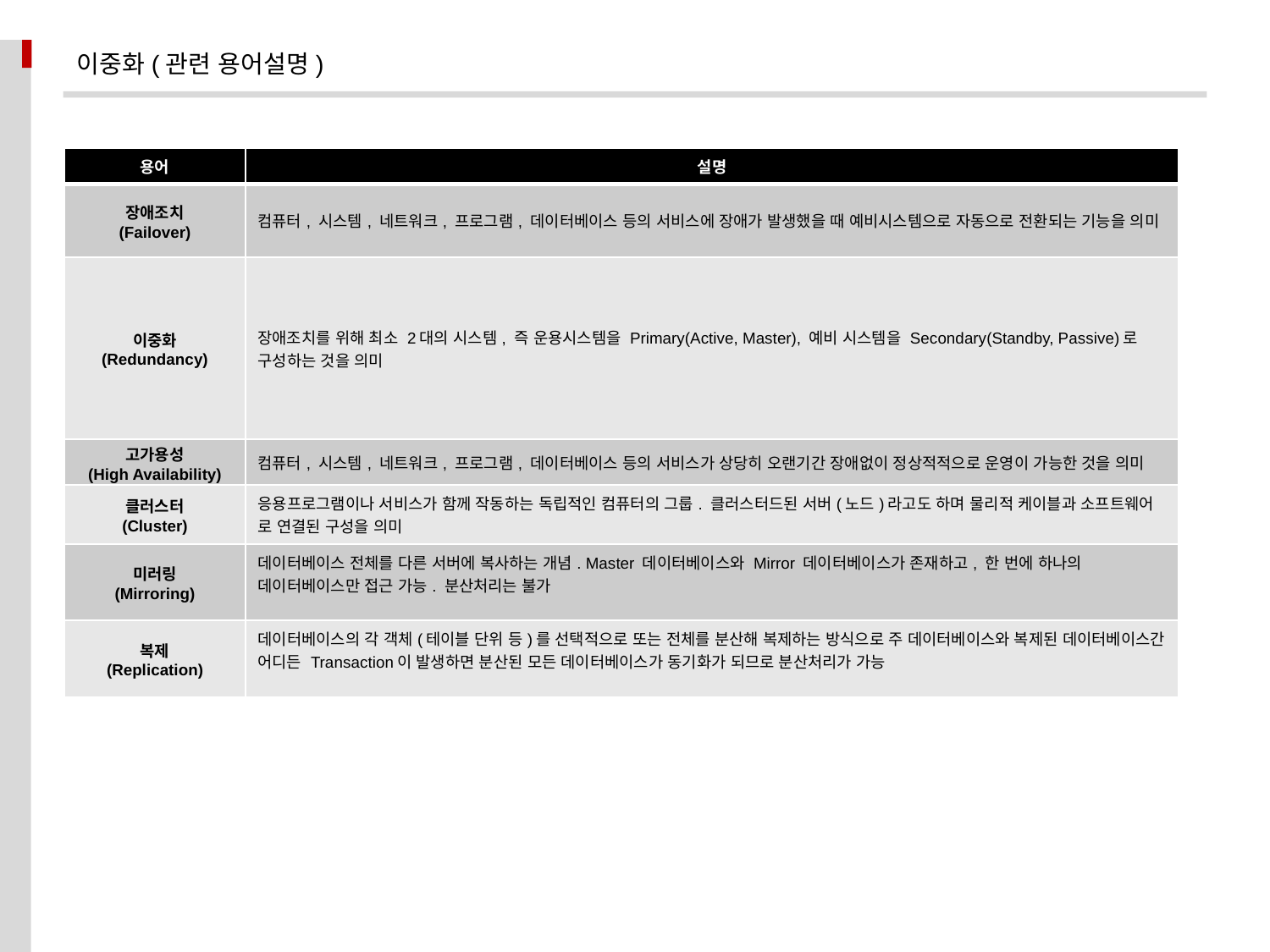

이중화(관련 용어설명)

| 용어 | 설명 |
| --- | --- |
| 장애조치 (Failover) | 컴퓨터, 시스템, 네트워크, 프로그램, 데이터베이스 등의 서비스에 장애가 발생했을 때 예비시스템으로 자동으로 전환되는 기능을 의미 |
| 이중화 (Redundancy) | 장애조치를 위해 최소 2대의 시스템, 즉 운용시스템을 Primary(Active, Master), 예비 시스템을 Secondary(Standby, Passive)로 구성하는 것을 의미 |
| 고가용성 (High Availability) | 컴퓨터, 시스템, 네트워크, 프로그램, 데이터베이스 등의 서비스가 상당히 오랜기간 장애없이 정상적적으로 운영이 가능한 것을 의미 |
| 클러스터 (Cluster) | 응용프로그램이나 서비스가 함께 작동하는 독립적인 컴퓨터의 그룹. 클러스터드된 서버(노드)라고도 하며 물리적 케이블과 소프트웨어 로 연결된 구성을 의미 |
| 미러링 (Mirroring) | 데이터베이스 전체를 다른 서버에 복사하는 개념. Master 데이터베이스와 Mirror 데이터베이스가 존재하고, 한 번에 하나의 데이터베이스만 접근 가능. 분산처리는 불가 |
| 복제 (Replication) | 데이터베이스의 각 객체(테이블 단위 등)를 선택적으로 또는 전체를 분산해 복제하는 방식으로 주 데이터베이스와 복제된 데이터베이스간 어디든 Transaction이 발생하면 분산된 모든 데이터베이스가 동기화가 되므로 분산처리가 가능 |